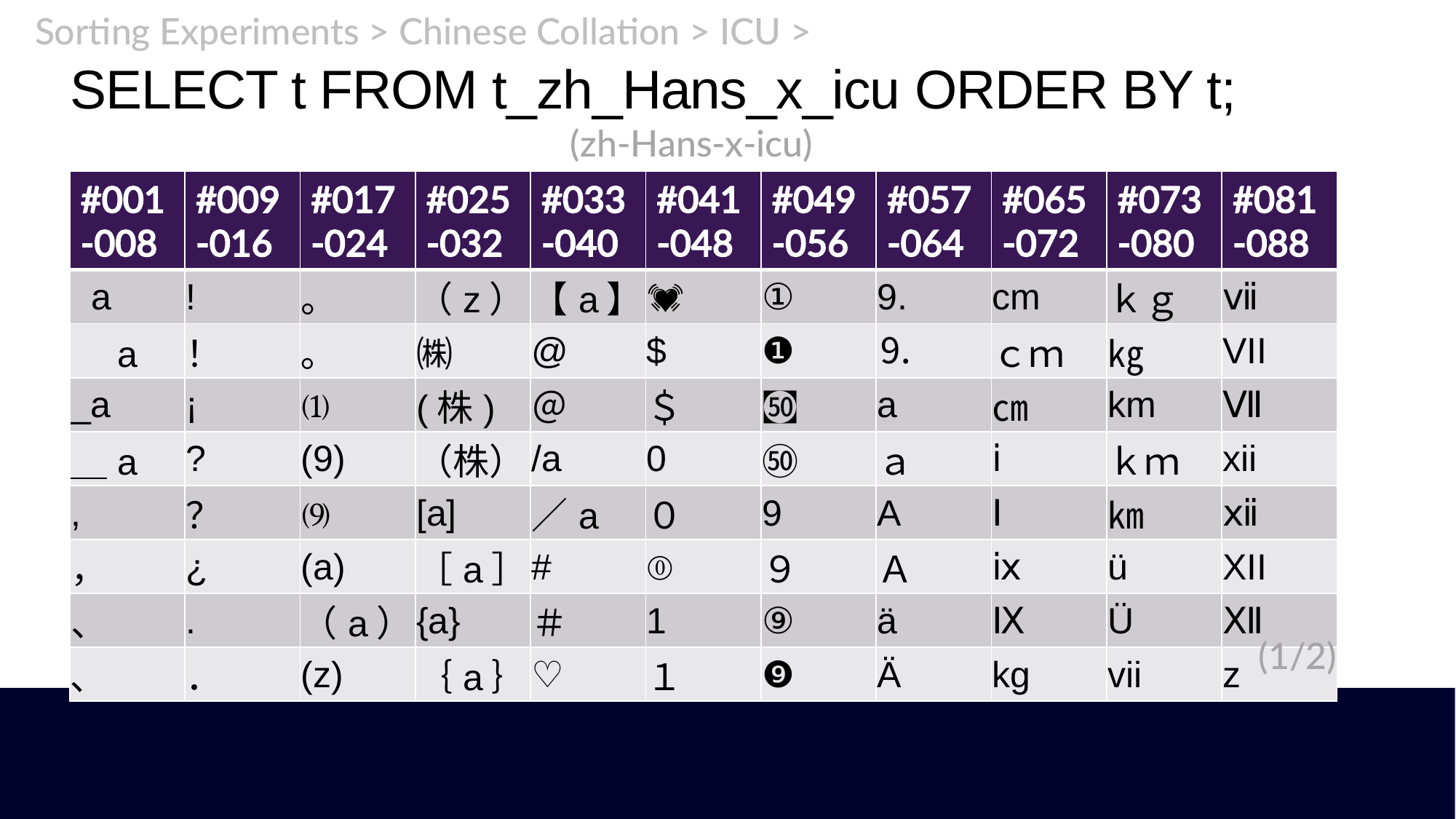

Sorting Experiments > Chinese Collation > ICU >
# SELECT t FROM t_zh_Hans_x_icu ORDER BY t;
(zh-Hans-x-icu)
| #001 -008 | #009 -016 | #017 -024 | #025 -032 | #033 -040 | #041 -048 | #049 -056 | #057 -064 | #065 -072 | #073 -080 | #081 -088 |
| --- | --- | --- | --- | --- | --- | --- | --- | --- | --- | --- |
| a | ! | 。 | （z） | 【a】 | 💓 | ① | 9. | cm | ｋｇ | ⅶ |
| a | ！ | ｡ | ㈱ | @ | $ | ❶ | ⒐ | ｃｍ | ㎏ | VII |
| \_a | ¡ | ⑴ | (株) | ＠ | ＄ | ㉌ | a | ㎝ | km | Ⅶ |
| ＿a | ? | (9) | （株） | /a | 0 | ㊿ | ａ | ⅰ | ｋｍ | xii |
| , | ？ | ⑼ | [a] | ／a | ０ | 9 | A | Ⅰ | ㎞ | ⅻ |
| ， | ¿ | (a) | ［a］ | # | ⓪ | ９ | Ａ | ⅸ | ü | XII |
| 、 | . | （a） | {a} | ＃ | 1 | ⑨ | ä | Ⅸ | Ü | Ⅻ |
| ､ | ． | (z) | ｛a｝ | ♡ | １ | ❾ | Ä | kg | vii | z |
(1/2)